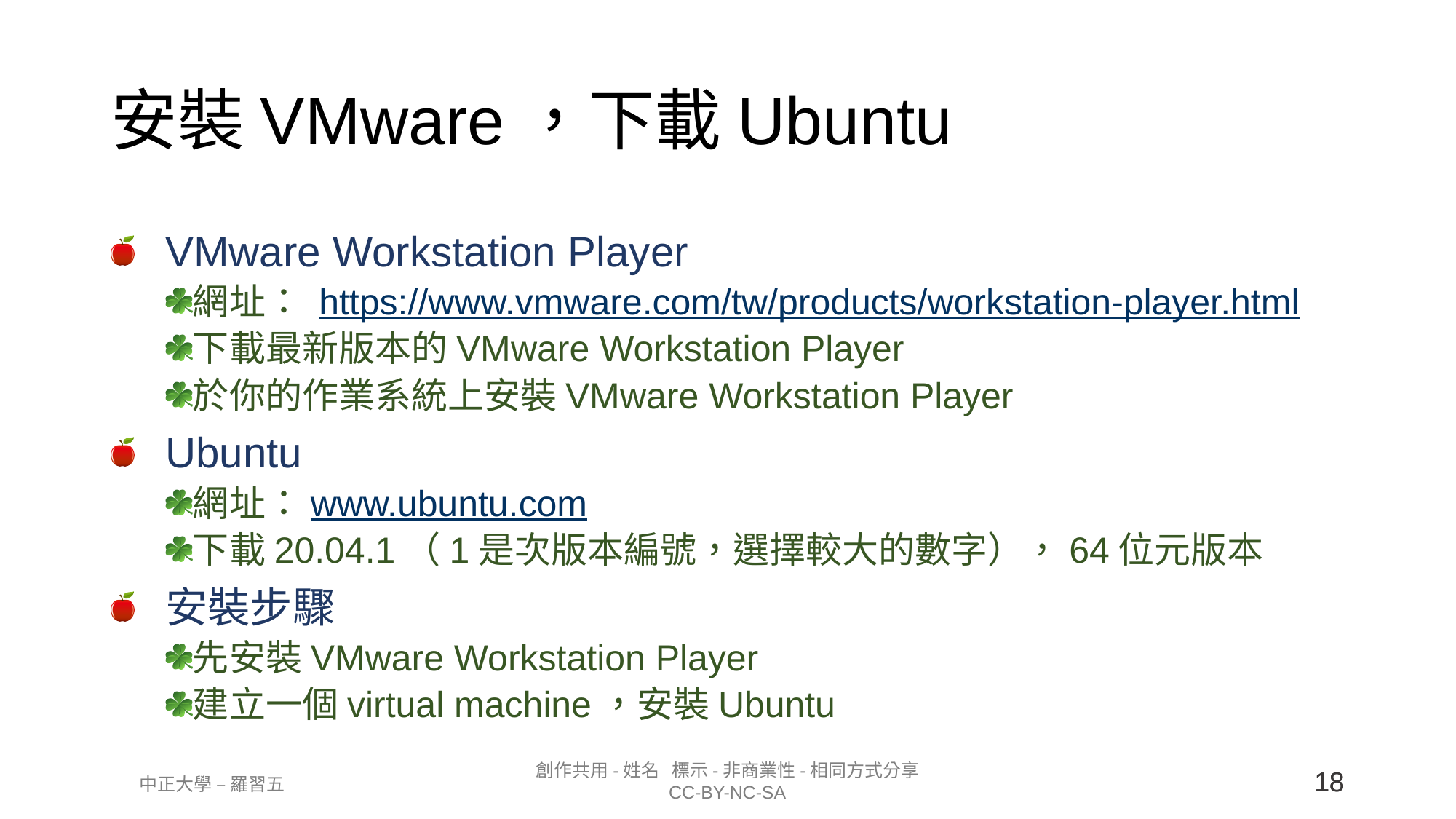

# 安裝VMware，下載Ubuntu
VMware Workstation Player
網址： https://www.vmware.com/tw/products/workstation-player.html
下載最新版本的VMware Workstation Player
於你的作業系統上安裝VMware Workstation Player
Ubuntu
網址：www.ubuntu.com
下載20.04.1（1是次版本編號，選擇較大的數字），64位元版本
安裝步驟
先安裝VMware Workstation Player
建立一個virtual machine，安裝Ubuntu